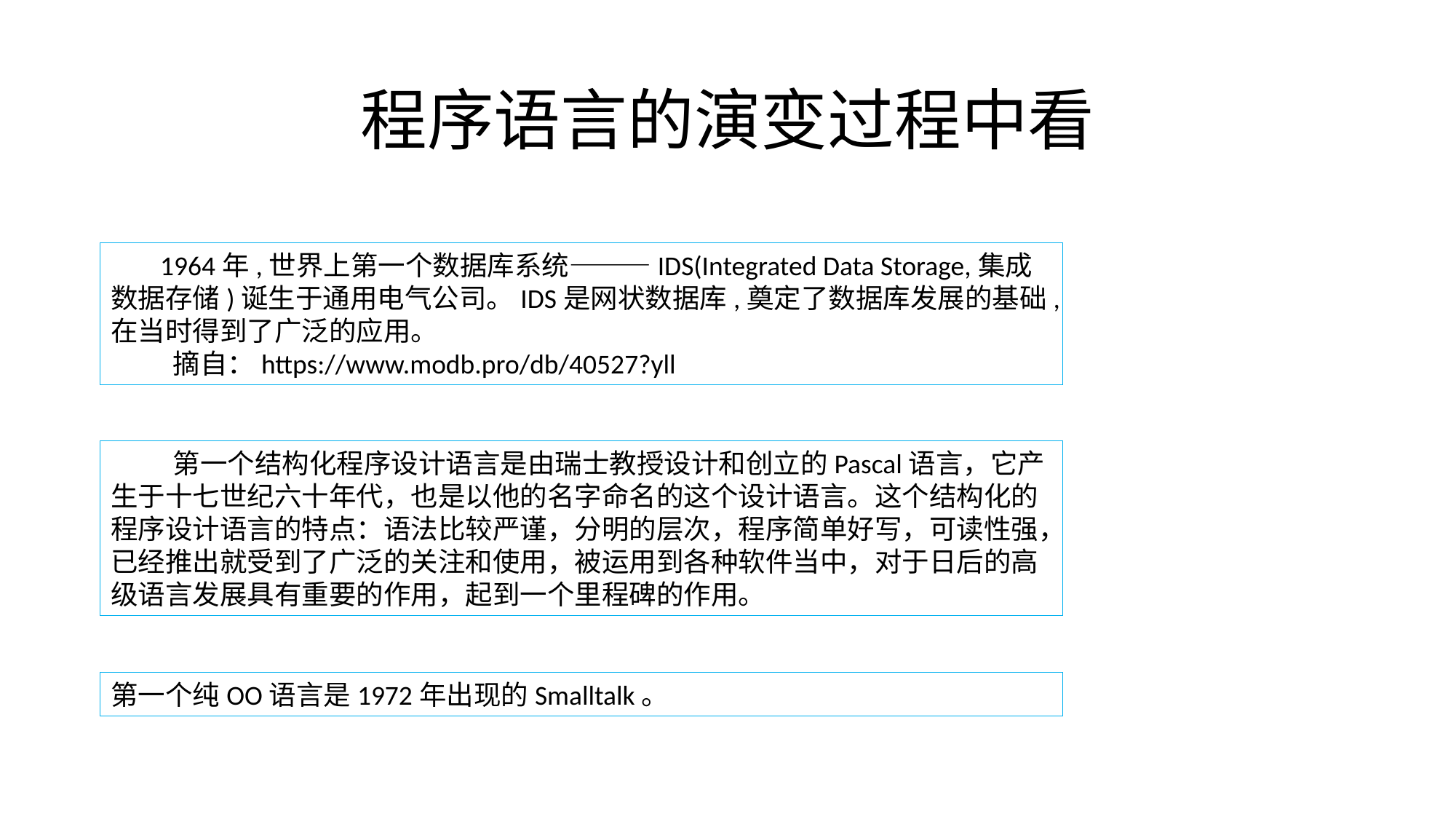

# 程序语言的演变过程中看
        1964年,世界上第一个数据库系统———IDS(Integrated Data Storage,集成数据存储)诞生于通用电气公司。IDS是网状数据库,奠定了数据库发展的基础,在当时得到了广泛的应用。
         摘自：https://www.modb.pro/db/40527?yll
         第一个结构化程序设计语言是由瑞士教授设计和创立的Pascal语言，它产生于十七世纪六十年代，也是以他的名字命名的这个设计语言。这个结构化的程序设计语言的特点：语法比较严谨，分明的层次，程序简单好写，可读性强，已经推出就受到了广泛的关注和使用，被运用到各种软件当中，对于日后的高级语言发展具有重要的作用，起到一个里程碑的作用。
第一个纯OO语言是1972年出现的Smalltalk。